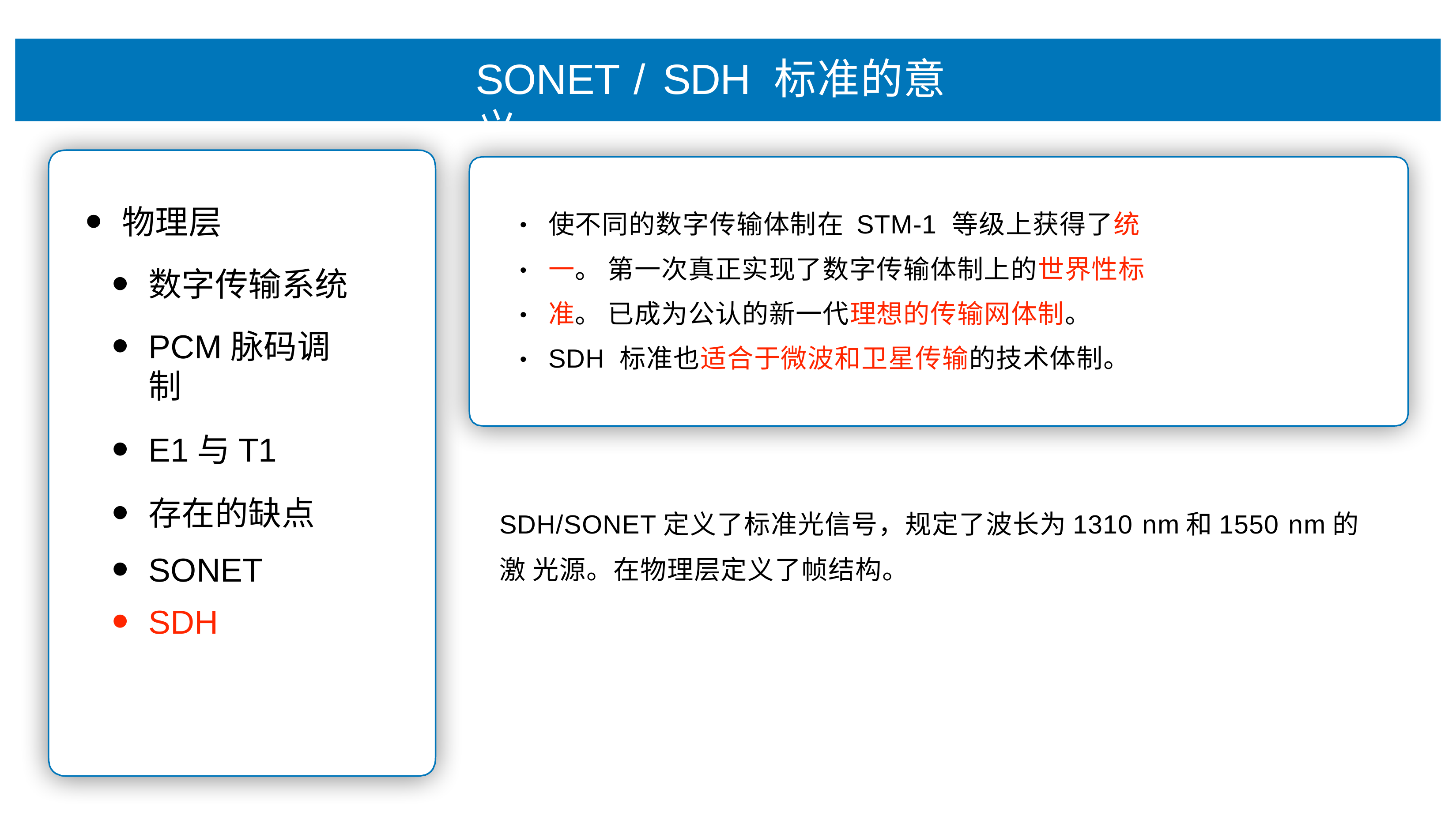

# SONET / SDH 标准的意义

使不同的数字传输体制在 STM-1 等级上获得了统⼀。 第⼀次真正实现了数字传输体制上的世界性标准。 已成为公认的新⼀代理想的传输⽹体制。
SDH 标准也适合于微波和卫星传输的技术体制。
物理层
数字传输系统
PCM脉码调制
E1与T1
存在的缺点
SONET
SDH
•
•
•
•
SDH/SONET定义了标准光信号，规定了波⻓为1310 nm和1550 nm的激 光源。在物理层定义了帧结构。